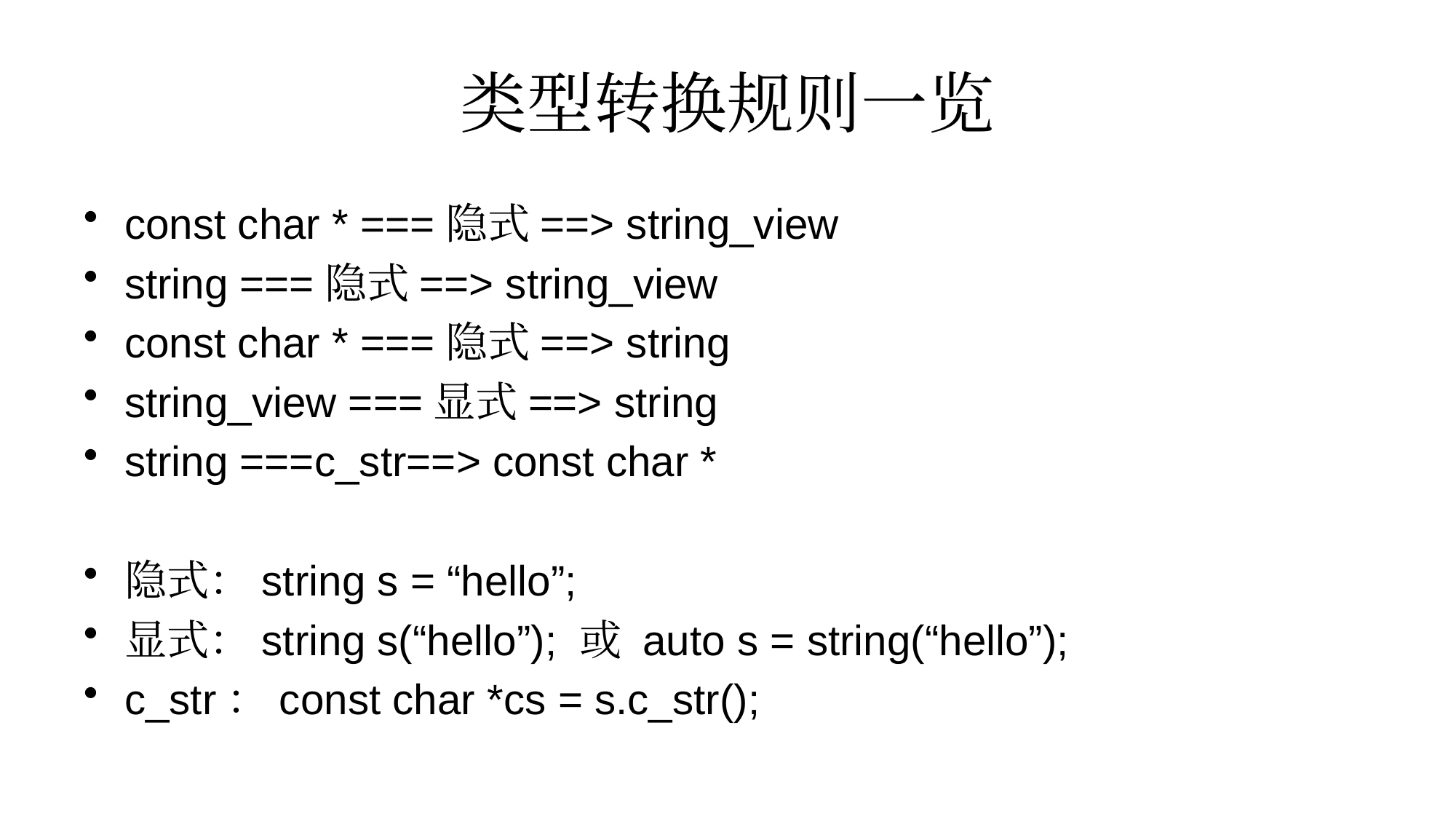

# 类型转换规则一览
const char * ===隐式==> string_view
string ===隐式==> string_view
const char * ===隐式==> string
string_view ===显式==> string
string ===c_str==> const char *

隐式：string s = “hello”;
显式：string s(“hello”); 或 auto s = string(“hello”);
c_str：const char *cs = s.c_str();